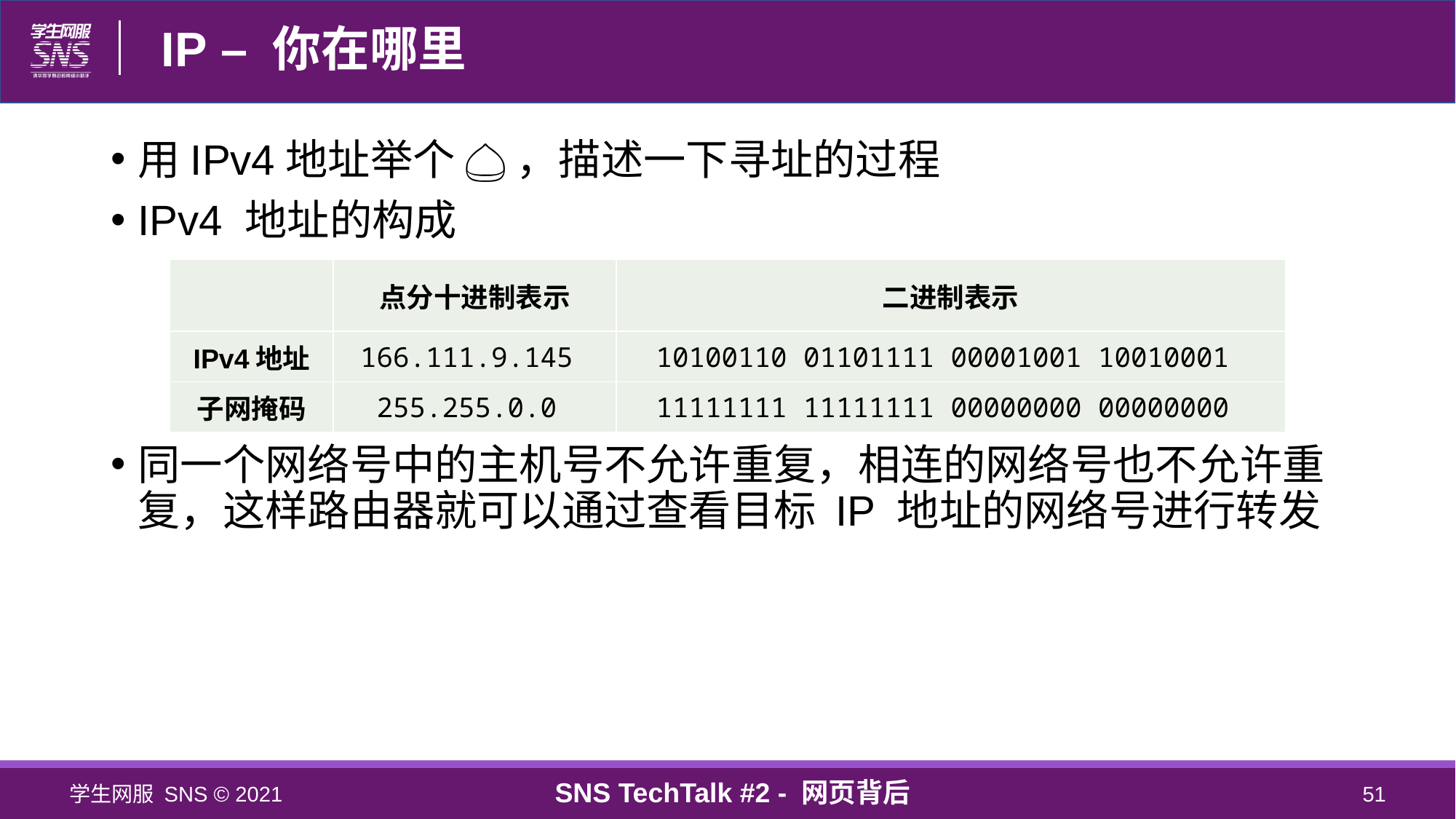

# IP – 你在哪里
用IPv4地址举个 🌰 ，描述一下寻址的过程
IPv4 地址的构成

同一个网络号中的主机号不允许重复，相连的网络号也不允许重复，这样路由器就可以通过查看目标 IP 地址的网络号进行转发
|  | 点分十进制表示 | 二进制表示 |
| --- | --- | --- |
| IPv4地址 | 166.111.9.145 | 10100110 01101111 00001001 10010001 |
| 子网掩码 | 255.255.0.0 | 11111111 11111111 00000000 00000000 |
学生网服 SNS © 2021
SNS TechTalk #2 - 网页背后
51